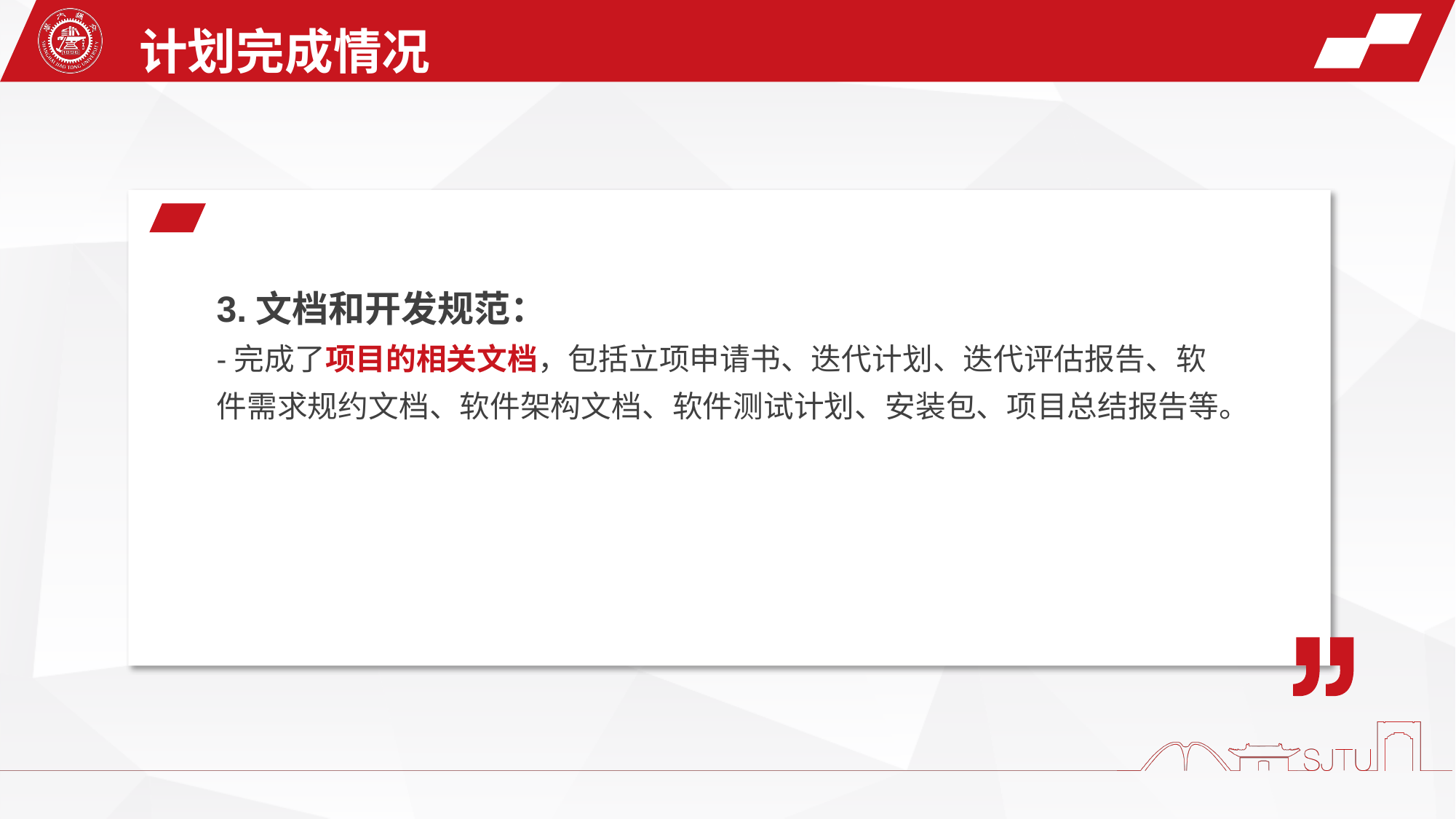

计划完成情况

3.文档和开发规范：
-完成了项目的相关文档，包括立项申请书、迭代计划、迭代评估报告、软件需求规约文档、软件架构文档、软件测试计划、安装包、项目总结报告等。